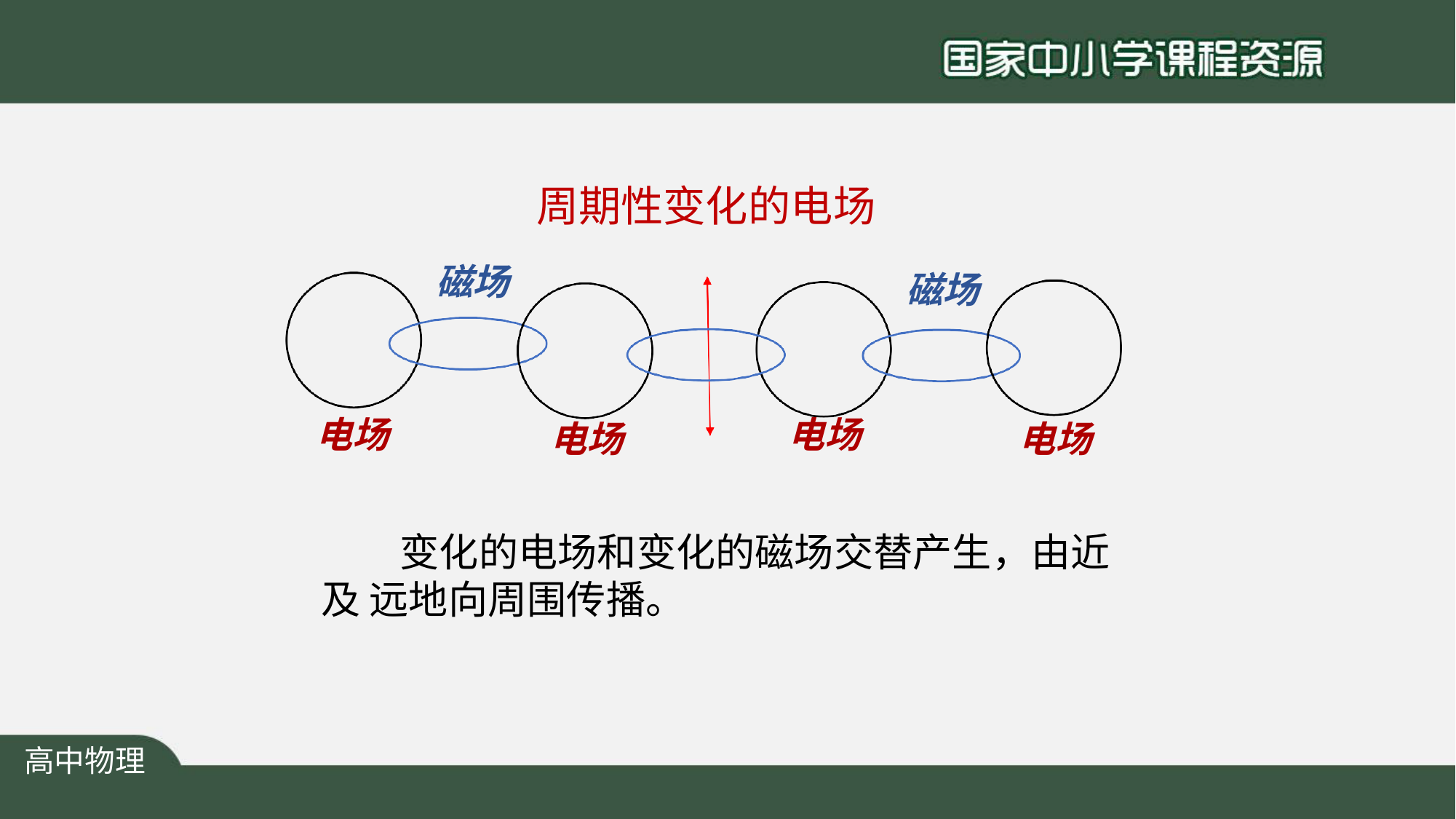

# 周期性变化的电场
磁场
磁场

电场
电场
电场
电场
变化的电场和变化的磁场交替产生，由近及 远地向周围传播。
高中物理